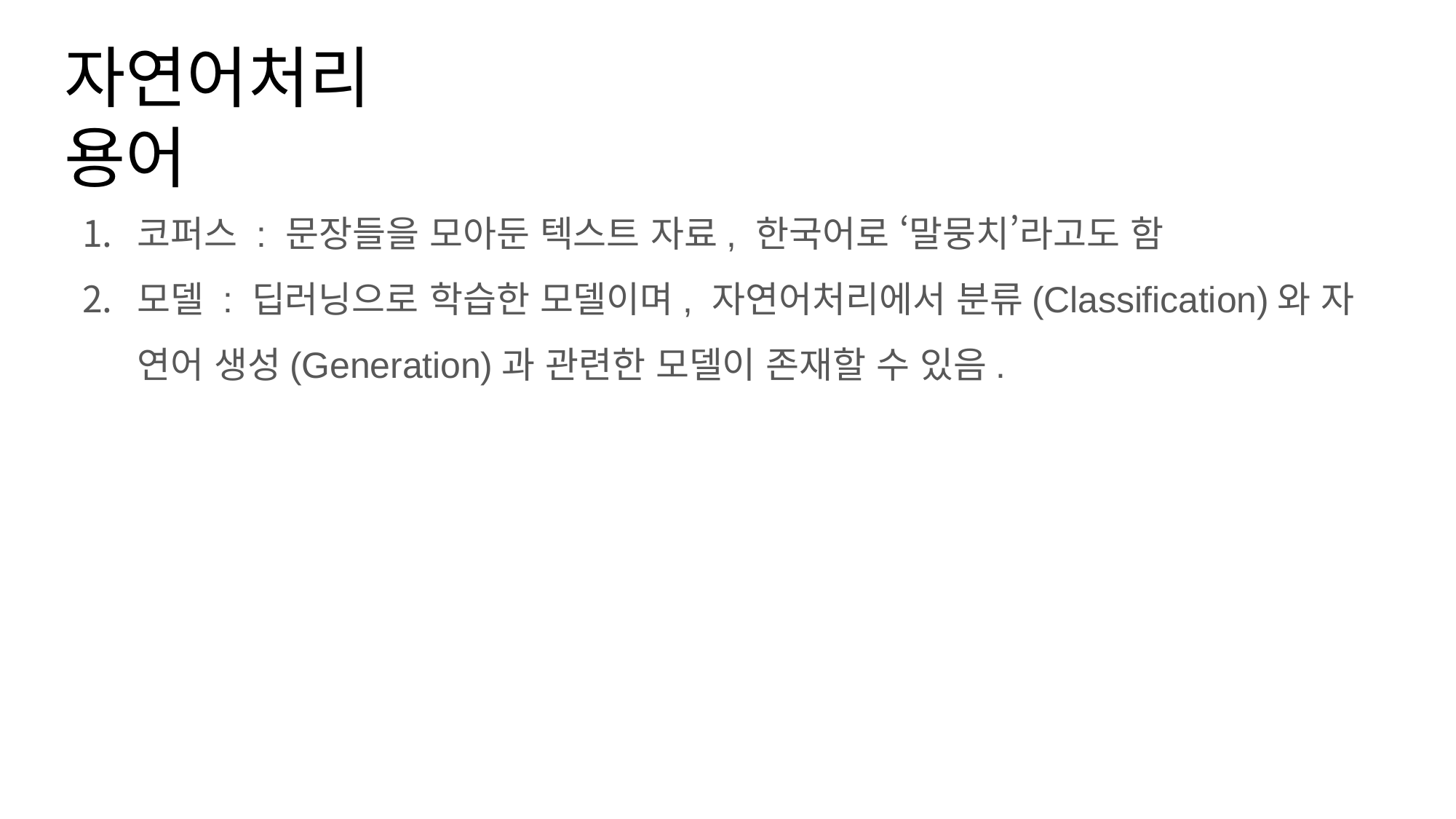

# 자연어처리 용어
코퍼스 : 문장들을 모아둔 텍스트 자료, 한국어로 ‘말뭉치’라고도 함
모델 : 딥러닝으로 학습한 모델이며, 자연어처리에서 분류(Classification)와 자  연어 생성(Generation)과 관련한 모델이 존재할 수 있음.